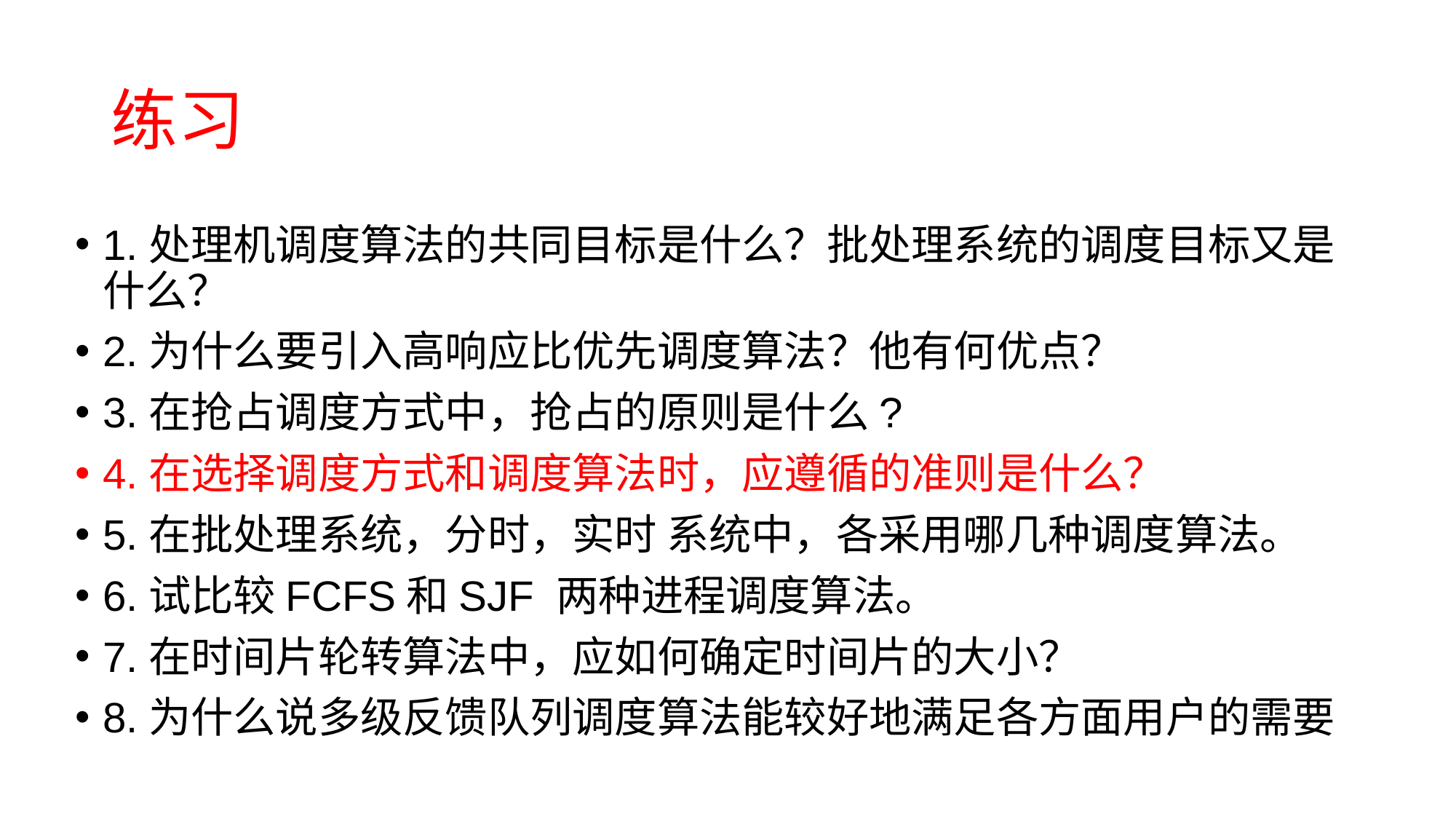

# 练习
1.处理机调度算法的共同目标是什么？批处理系统的调度目标又是什么？
2.为什么要引入高响应比优先调度算法？他有何优点？
3.在抢占调度方式中，抢占的原则是什么?
4.在选择调度方式和调度算法时，应遵循的准则是什么？
5.在批处理系统，分时，实时 系统中，各采用哪几种调度算法。
6.试比较FCFS和SJF 两种进程调度算法。
7.在时间片轮转算法中，应如何确定时间片的大小？
8.为什么说多级反馈队列调度算法能较好地满足各方面用户的需要